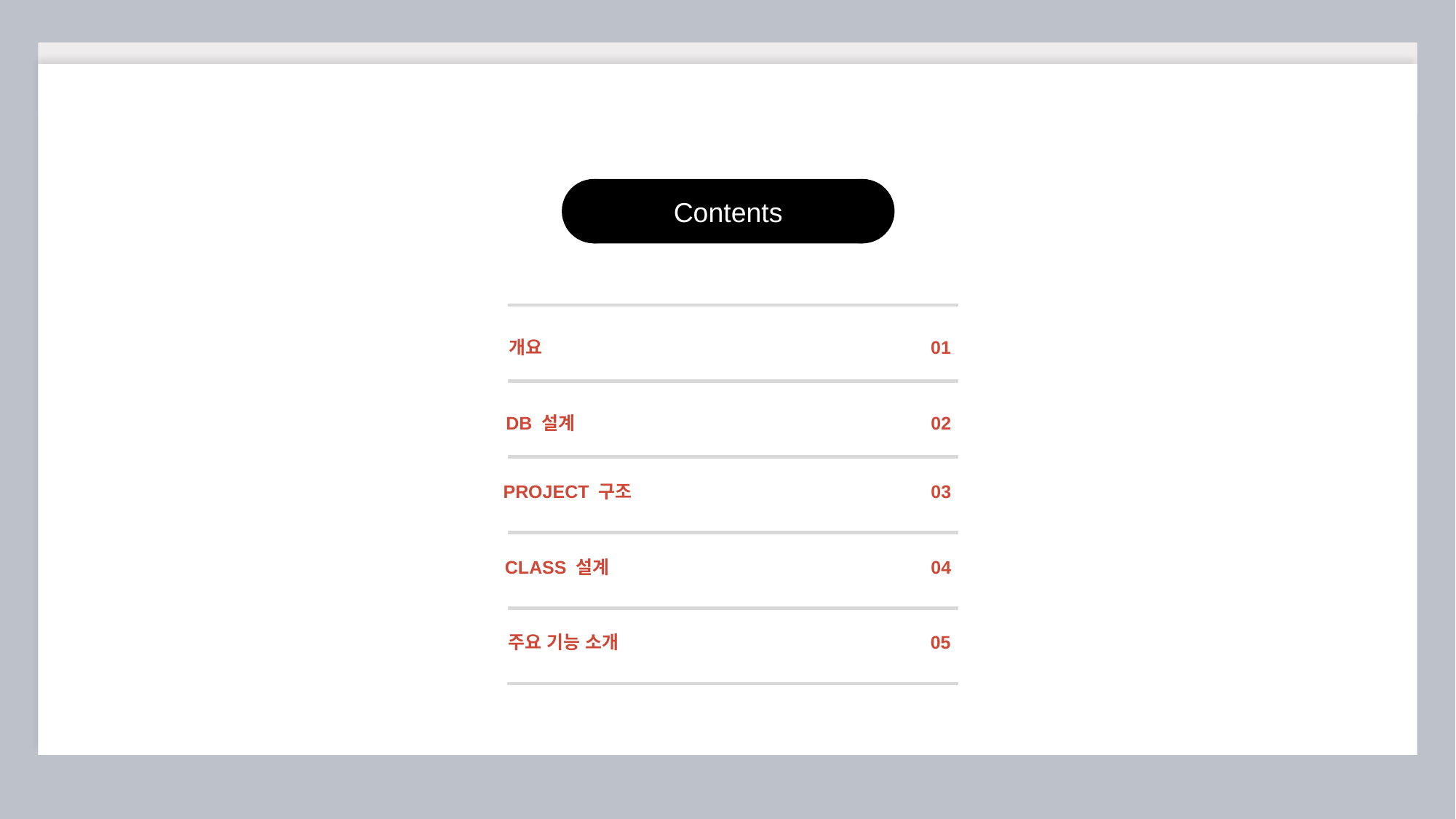

Contents

개요
01
DB 설계
02
PROJECT 구조
03
CLASS 설계
04
주요 기능 소개
05